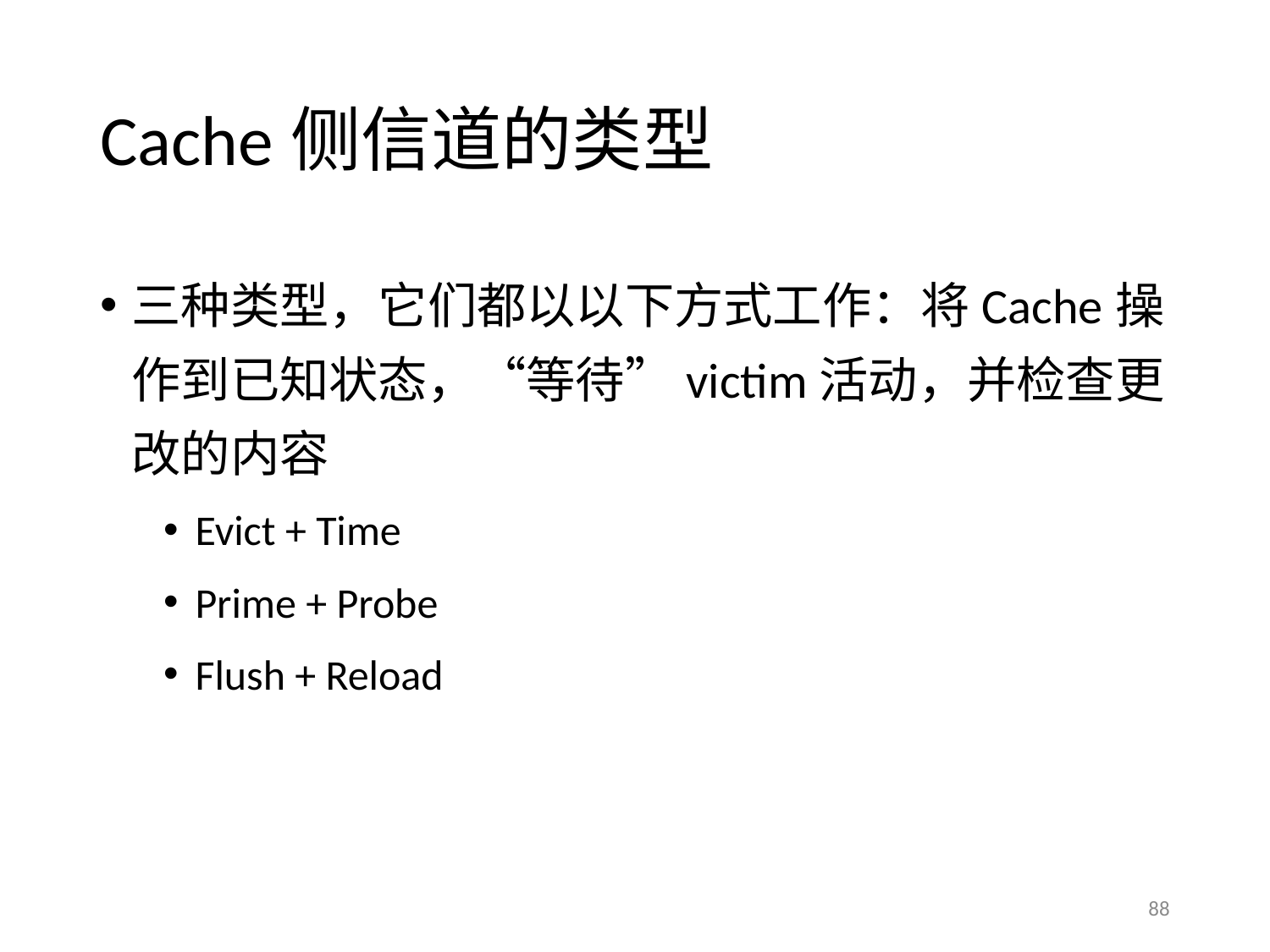

# Cache侧信道的类型
三种类型，它们都以以下方式工作：将Cache操作到已知状态，“等待”victim活动，并检查更改的内容
Evict + Time
Prime + Probe
Flush + Reload

88